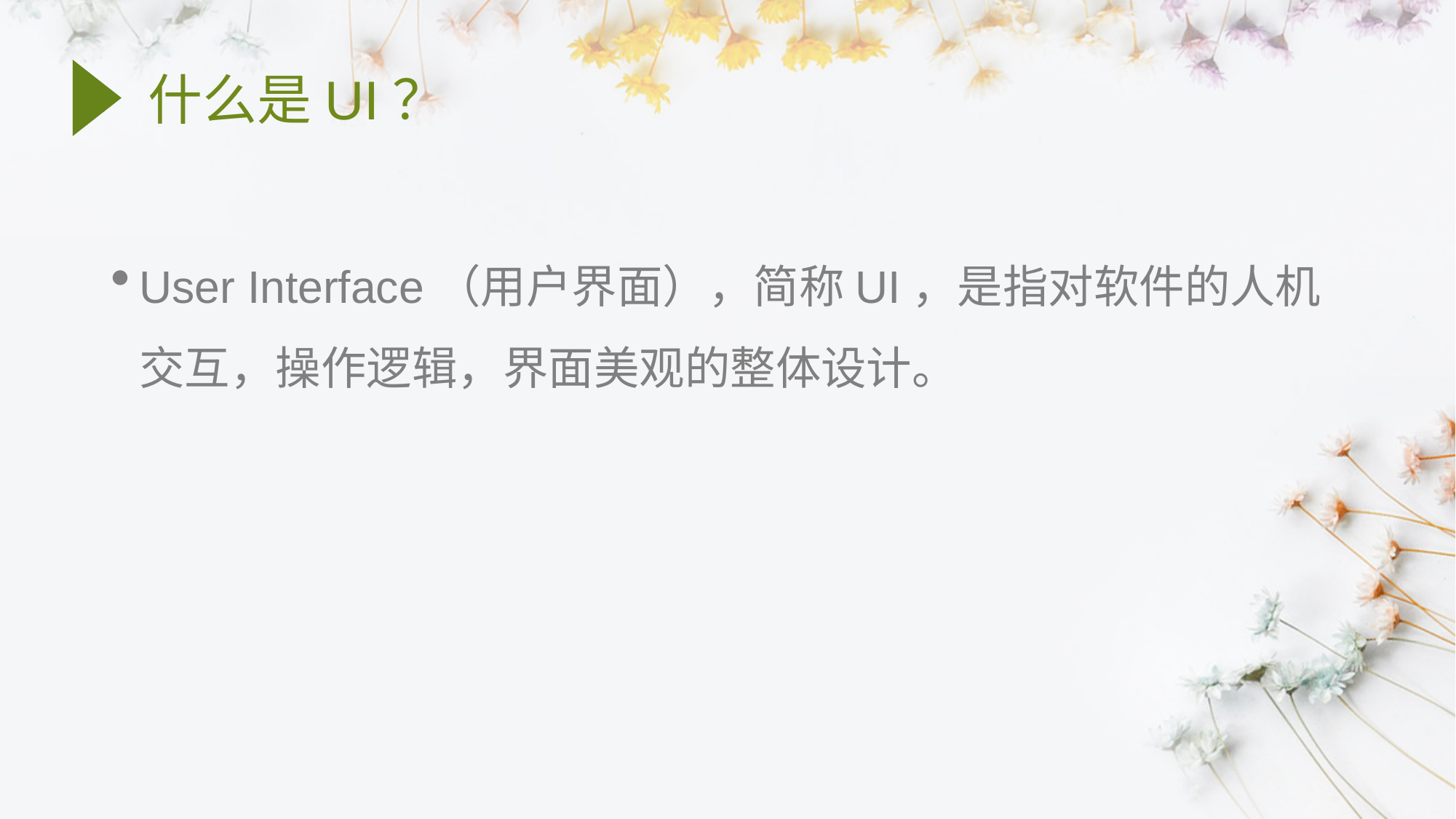

# 什么是UI？
User Interface（用户界面），简称UI，是指对软件的人机交互，操作逻辑，界面美观的整体设计。